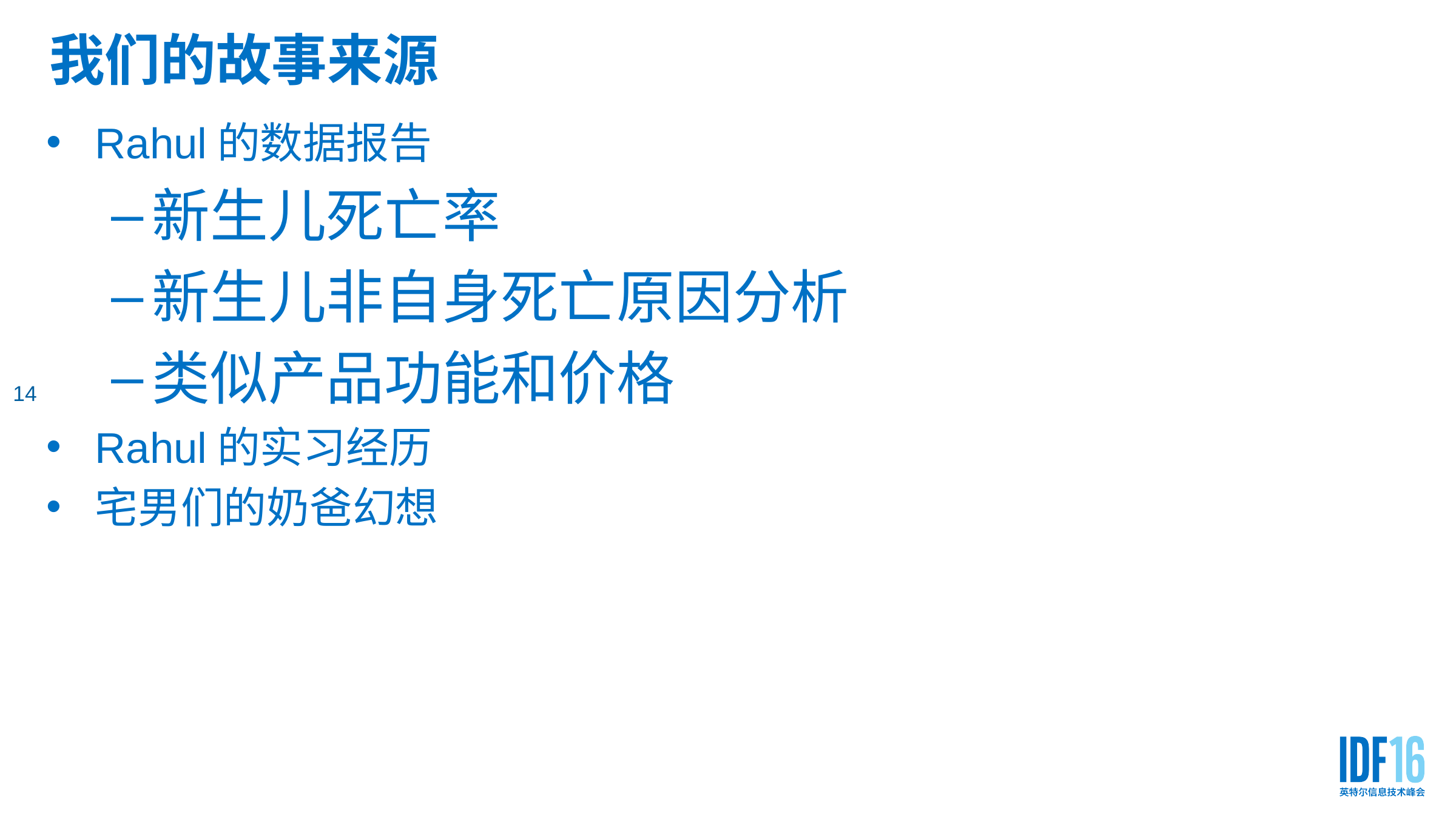

# 我们的故事来源
14
Rahul的数据报告
新生儿死亡率
新生儿非自身死亡原因分析
类似产品功能和价格
Rahul的实习经历
宅男们的奶爸幻想